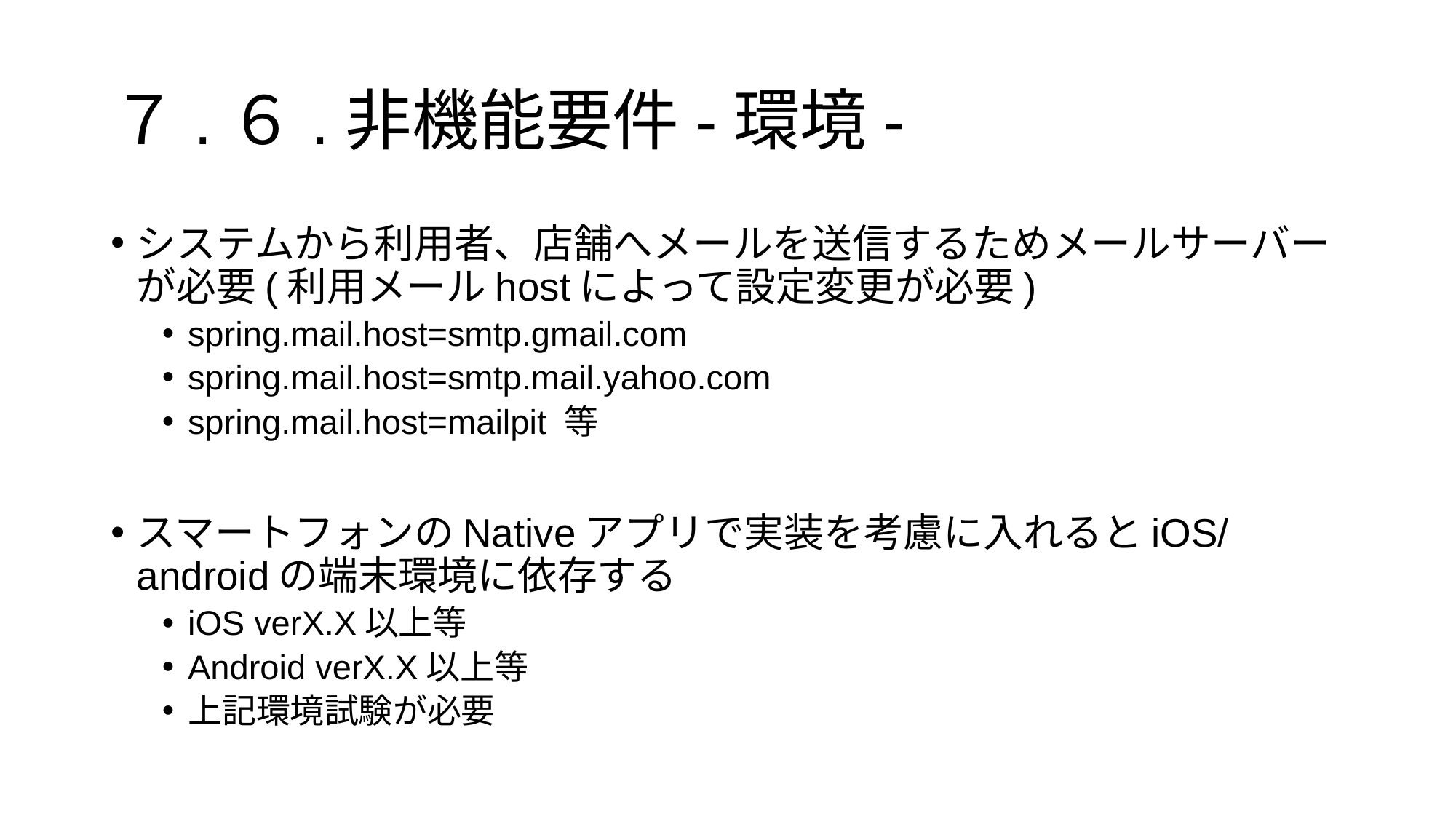

# ７.６.非機能要件-環境-
システムから利用者、店舗へメールを送信するためメールサーバーが必要(利用メールhostによって設定変更が必要)
spring.mail.host=smtp.gmail.com
spring.mail.host=smtp.mail.yahoo.com
spring.mail.host=mailpit 等

スマートフォンのNativeアプリで実装を考慮に入れるとiOS/androidの端末環境に依存する
iOS verX.X以上等
Android verX.X以上等
上記環境試験が必要